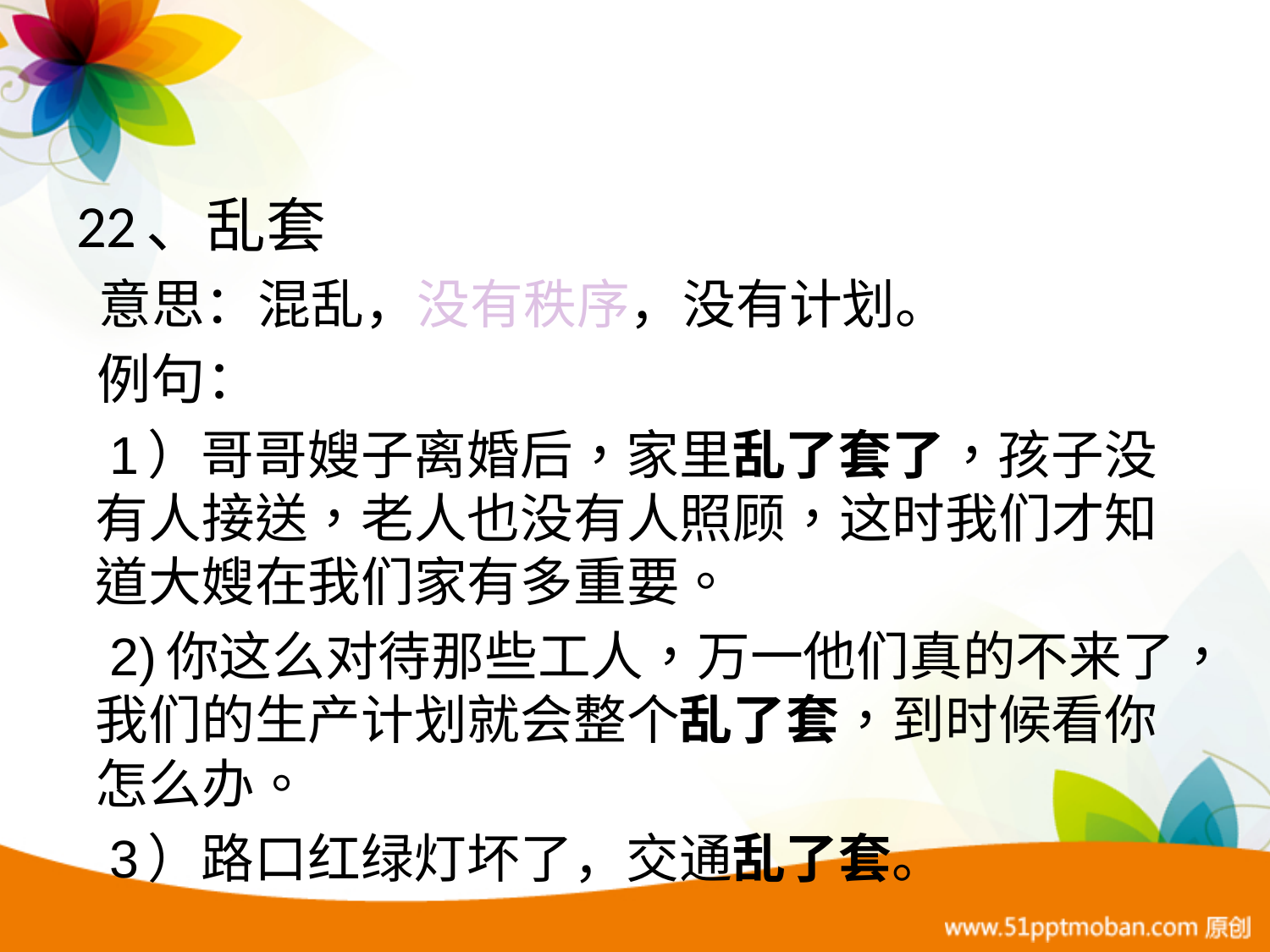

22、乱套
  意思：混乱，没有秩序，没有计划。
 例句：
 1）哥哥嫂子离婚后，家里乱了套了，孩子没有人接送，老人也没有人照顾，这时我们才知道大嫂在我们家有多重要。
 2)你这么对待那些工人，万一他们真的不来了，我们的生产计划就会整个乱了套，到时候看你怎么办。
 3）路口红绿灯坏了，交通乱了套。